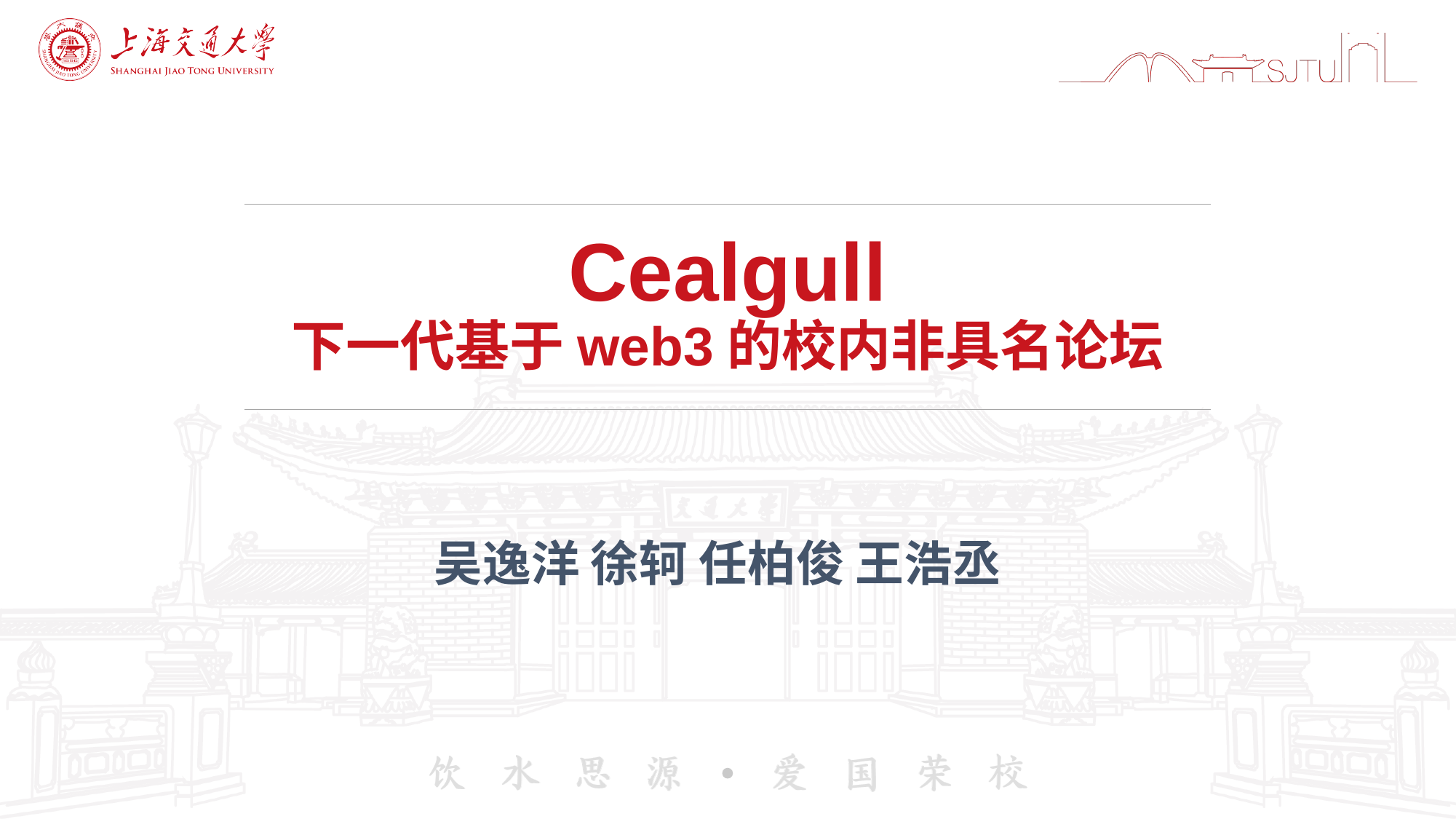

# Cealgull 下一代基于web3的校内非具名论坛
吴逸洋 徐轲 任柏俊 王浩丞